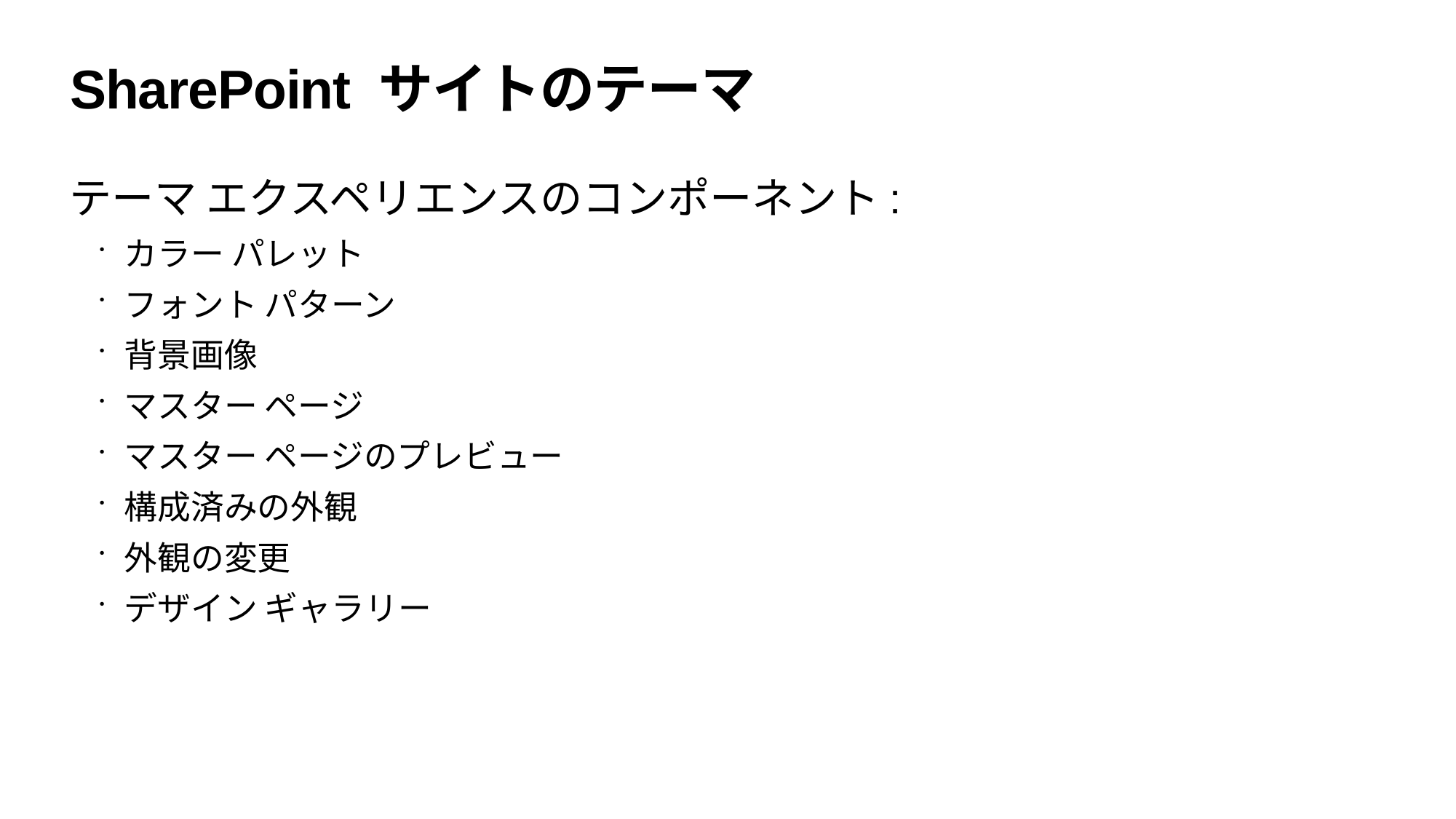

# SharePoint サイトのテーマ
テーマ エクスペリエンスのコンポーネント:
カラー パレット
フォント パターン
背景画像
マスター ページ
マスター ページのプレビュー
構成済みの外観
外観の変更
デザイン ギャラリー